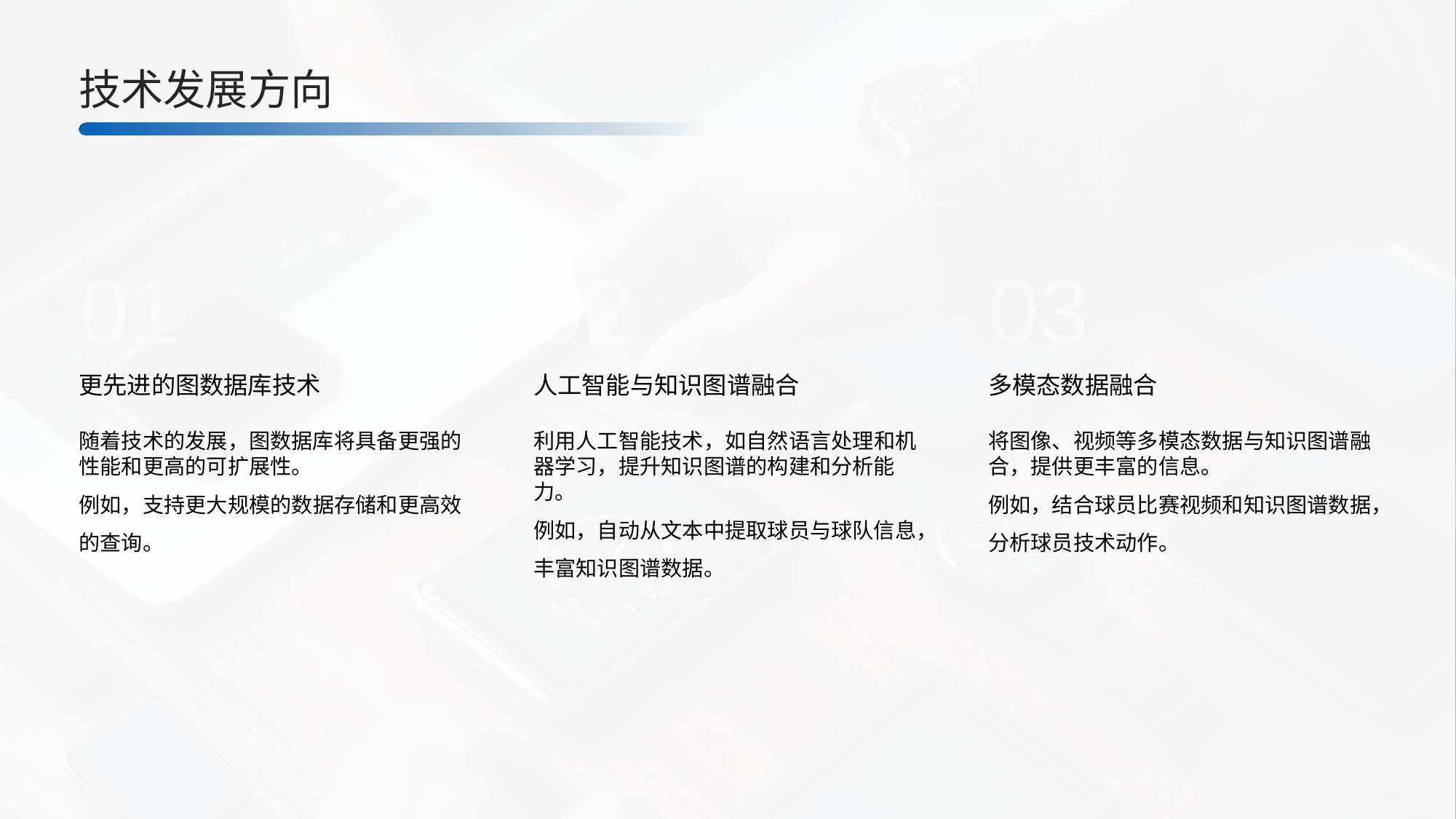

技术发展方向

01
02
03
更先进的图数据库技术
人工智能与知识图谱融合
多模态数据融合
随着技术的发展，图数据库将具备更强的性能和更高的可扩展性。
例如，支持更大规模的数据存储和更高效的查询。
利用人工智能技术，如自然语言处理和机器学习，提升知识图谱的构建和分析能力。
例如，自动从文本中提取球员与球队信息，丰富知识图谱数据。
将图像、视频等多模态数据与知识图谱融合，提供更丰富的信息。
例如，结合球员比赛视频和知识图谱数据，分析球员技术动作。